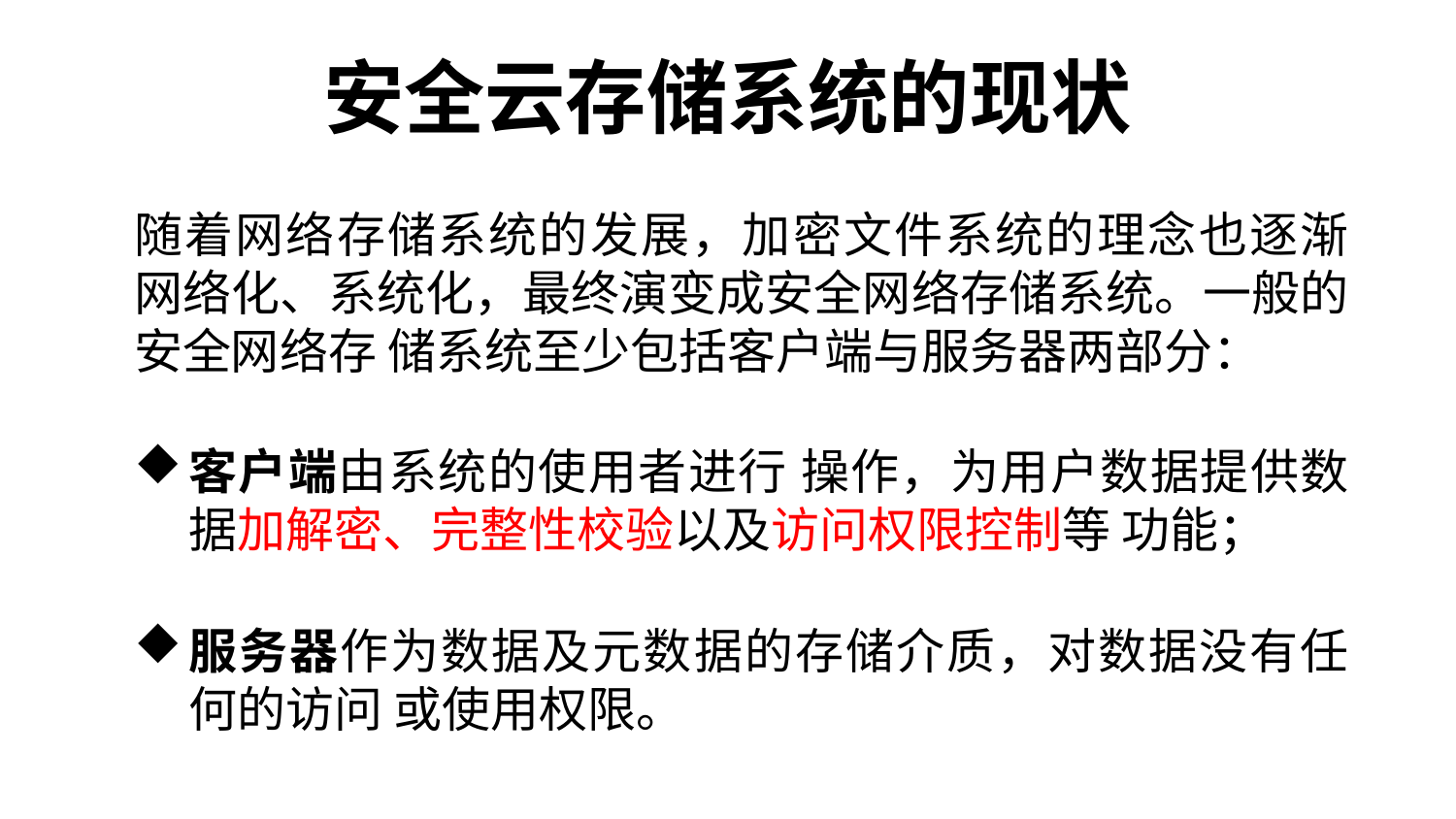

# 安全云存储系统的现状
随着网络存储系统的发展，加密文件系统的理念也逐渐 网络化、系统化，最终演变成安全网络存储系统。一般的安全网络存 储系统至少包括客户端与服务器两部分：

客户端由系统的使用者进行 操作，为用户数据提供数据加解密、完整性校验以及访问权限控制等 功能；

服务器作为数据及元数据的存储介质，对数据没有任何的访问 或使用权限。